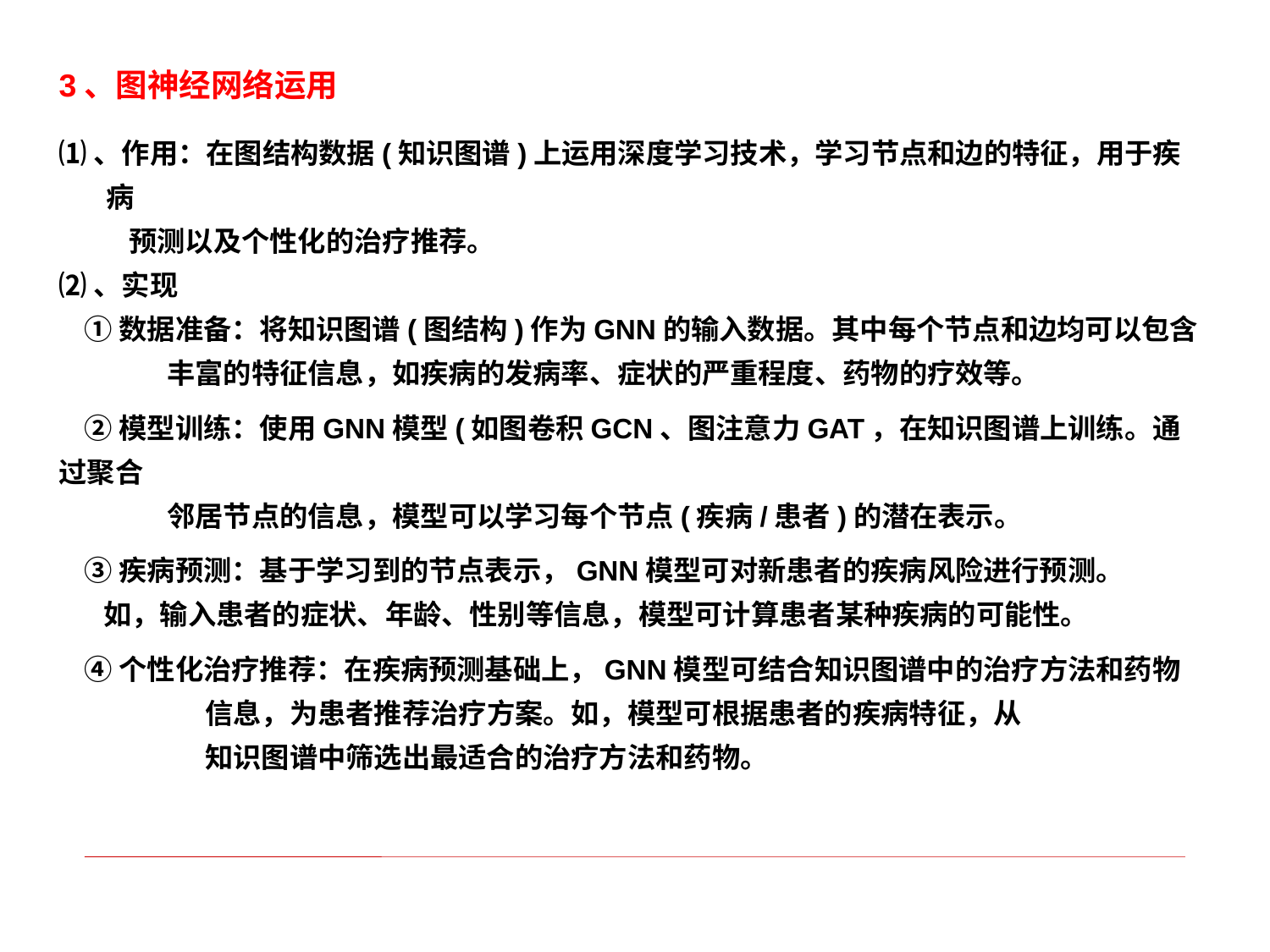

3、图神经网络运用
⑴、作用：在图结构数据(知识图谱)上运用深度学习技术，学习节点和边的特征，用于疾病
          预测以及个性化的治疗推荐。
⑵、实现
    ①数据准备：将知识图谱(图结构)作为GNN的输入数据。其中每个节点和边均可以包含
                丰富的特征信息，如疾病的发病率、症状的严重程度、药物的疗效等。
    ②模型训练：使用GNN模型(如图卷积GCN、图注意力GAT，在知识图谱上训练。通过聚合
                邻居节点的信息，模型可以学习每个节点(疾病/患者)的潜在表示。
    ③疾病预测：基于学习到的节点表示，GNN模型可对新患者的疾病风险进行预测。
      如，输入患者的症状、年龄、性别等信息，模型可计算患者某种疾病的可能性。
    ④个性化治疗推荐：在疾病预测基础上，GNN模型可结合知识图谱中的治疗方法和药物
                      信息，为患者推荐治疗方案。如，模型可根据患者的疾病特征，从
                      知识图谱中筛选出最适合的治疗方法和药物。